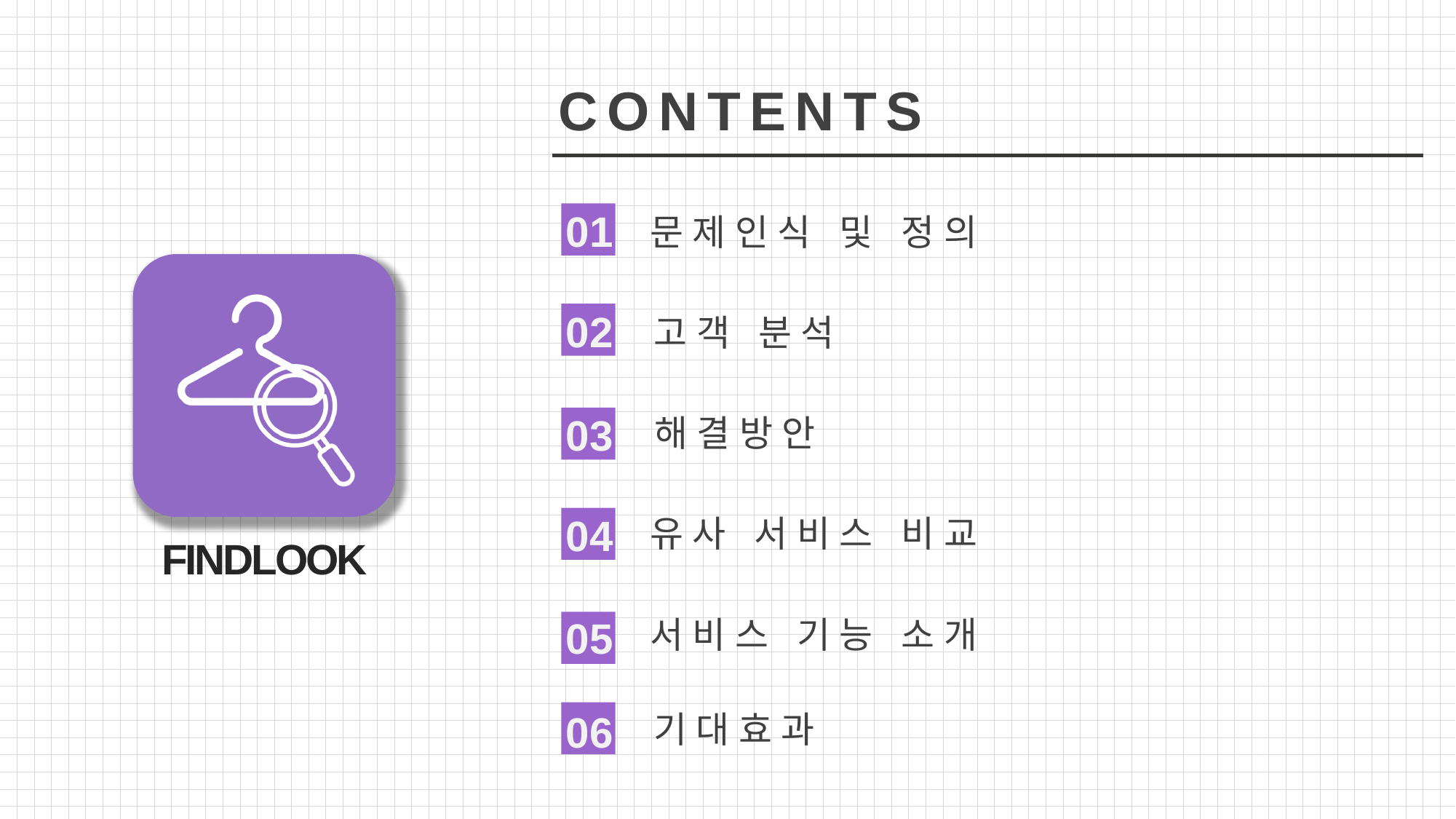

CONTENTS
01
문제인식 및 정의

02
고객 분석

03
해결방안

04
유사 서비스 비교

FINDLOOK
서비스 기능 소개
05

06
기대효과